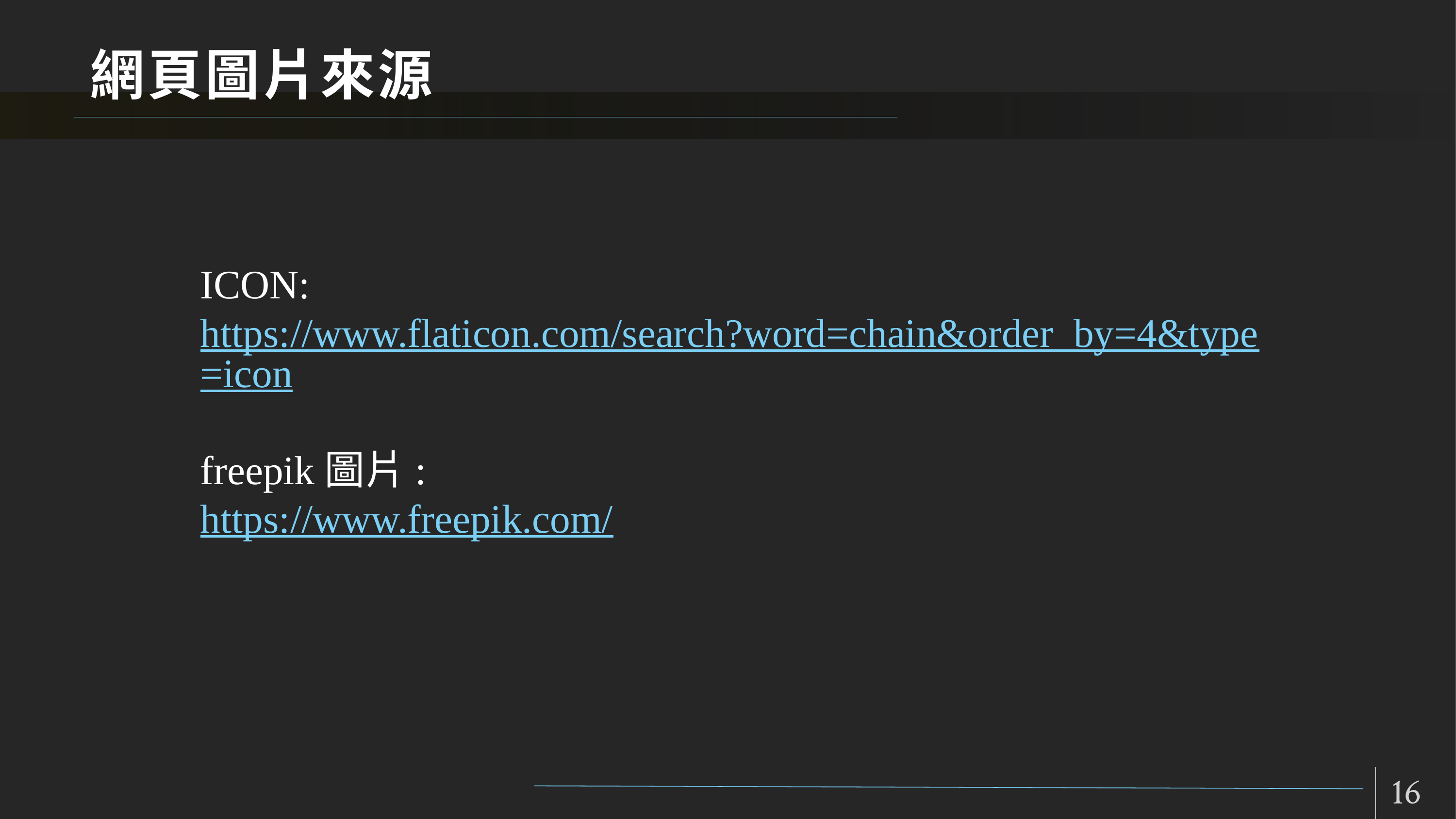

# 網頁圖片來源
ICON: https://www.flaticon.com/search?word=chain&order_by=4&type=icon

freepik圖片:
https://www.freepik.com/

16